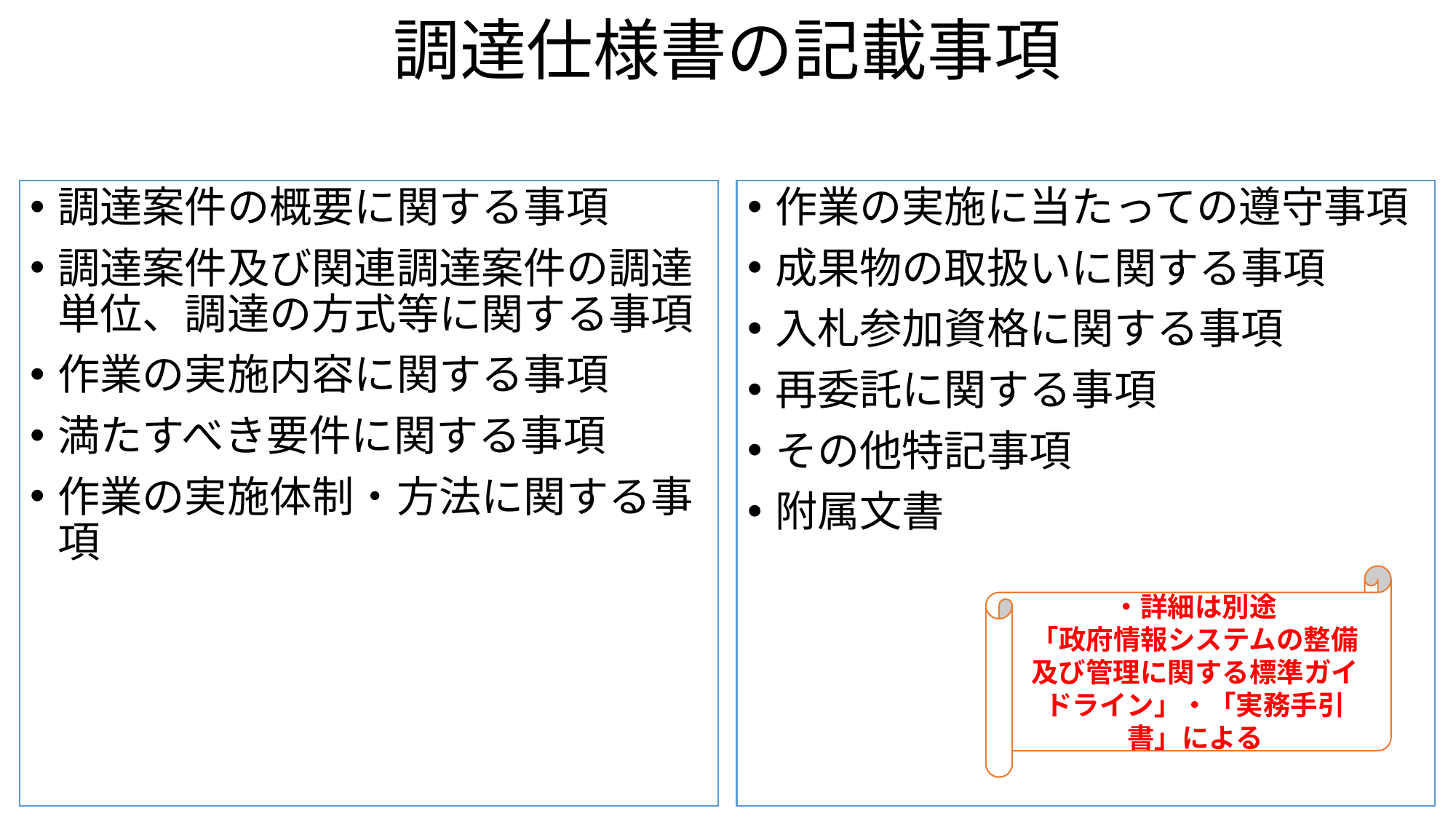

# 調達仕様書の記載事項
調達案件の概要に関する事項
調達案件及び関連調達案件の調達単位、調達の方式等に関する事項
作業の実施内容に関する事項
満たすべき要件に関する事項
作業の実施体制・方法に関する事項
作業の実施に当たっての遵守事項
成果物の取扱いに関する事項
入札参加資格に関する事項
再委託に関する事項
その他特記事項
附属文書

・詳細は別途
「政府情報システムの整備及び管理に関する標準ガイドライン」・「実務手引書」による